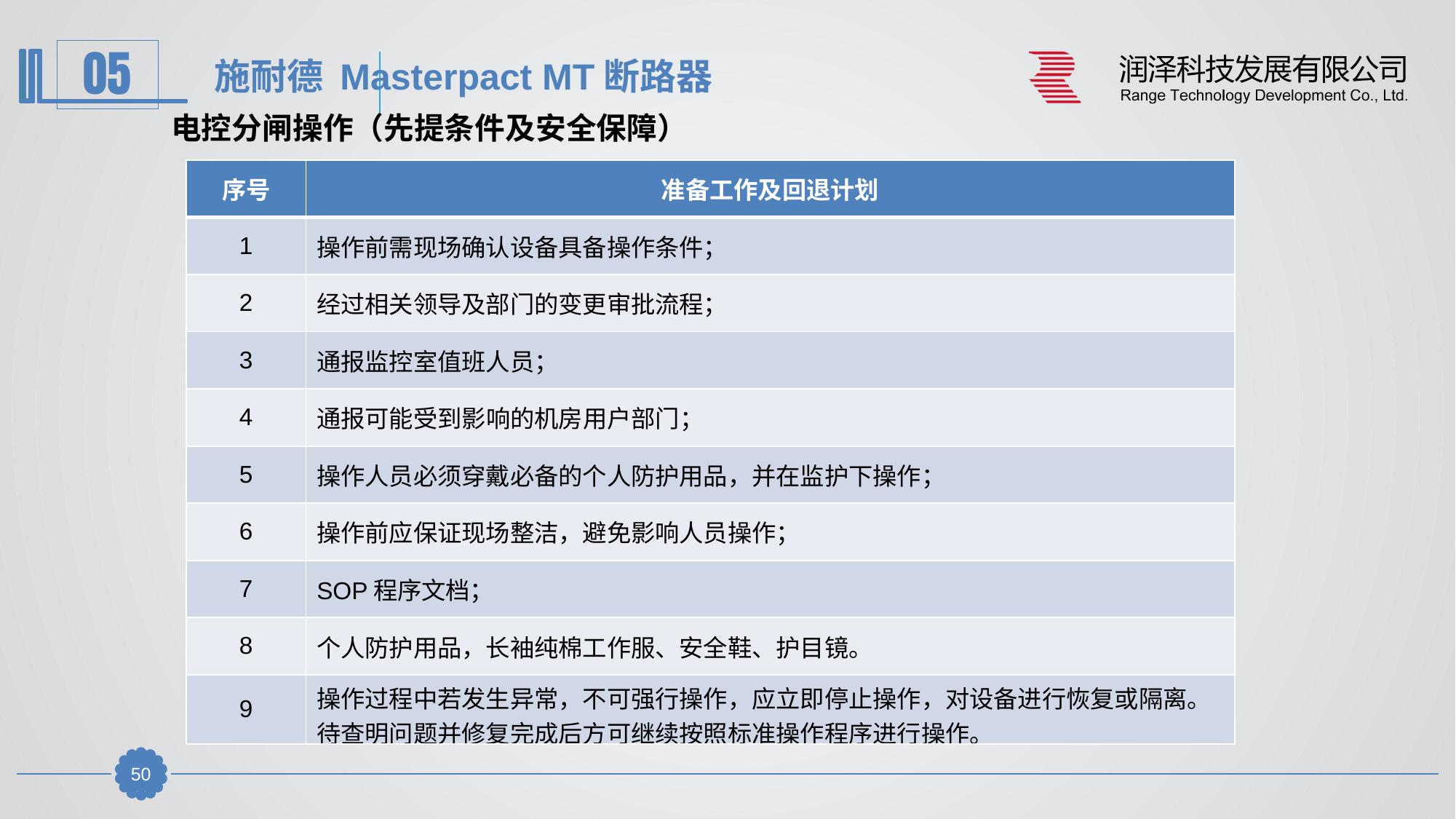

施耐德 Masterpact MT断路器
电控分闸操作（先提条件及安全保障）
| 序号 | 准备工作及回退计划 |
| --- | --- |
| 1 | 操作前需现场确认设备具备操作条件； |
| 2 | 经过相关领导及部门的变更审批流程； |
| 3 | 通报监控室值班人员； |
| 4 | 通报可能受到影响的机房用户部门； |
| 5 | 操作人员必须穿戴必备的个人防护用品，并在监护下操作； |
| 6 | 操作前应保证现场整洁，避免影响人员操作； |
| 7 | SOP程序文档； |
| 8 | 个人防护用品，长袖纯棉工作服、安全鞋、护目镜。 |
| 9 | 操作过程中若发生异常，不可强行操作，应立即停止操作，对设备进行恢复或隔离。待查明问题并修复完成后方可继续按照标准操作程序进行操作。 |
50